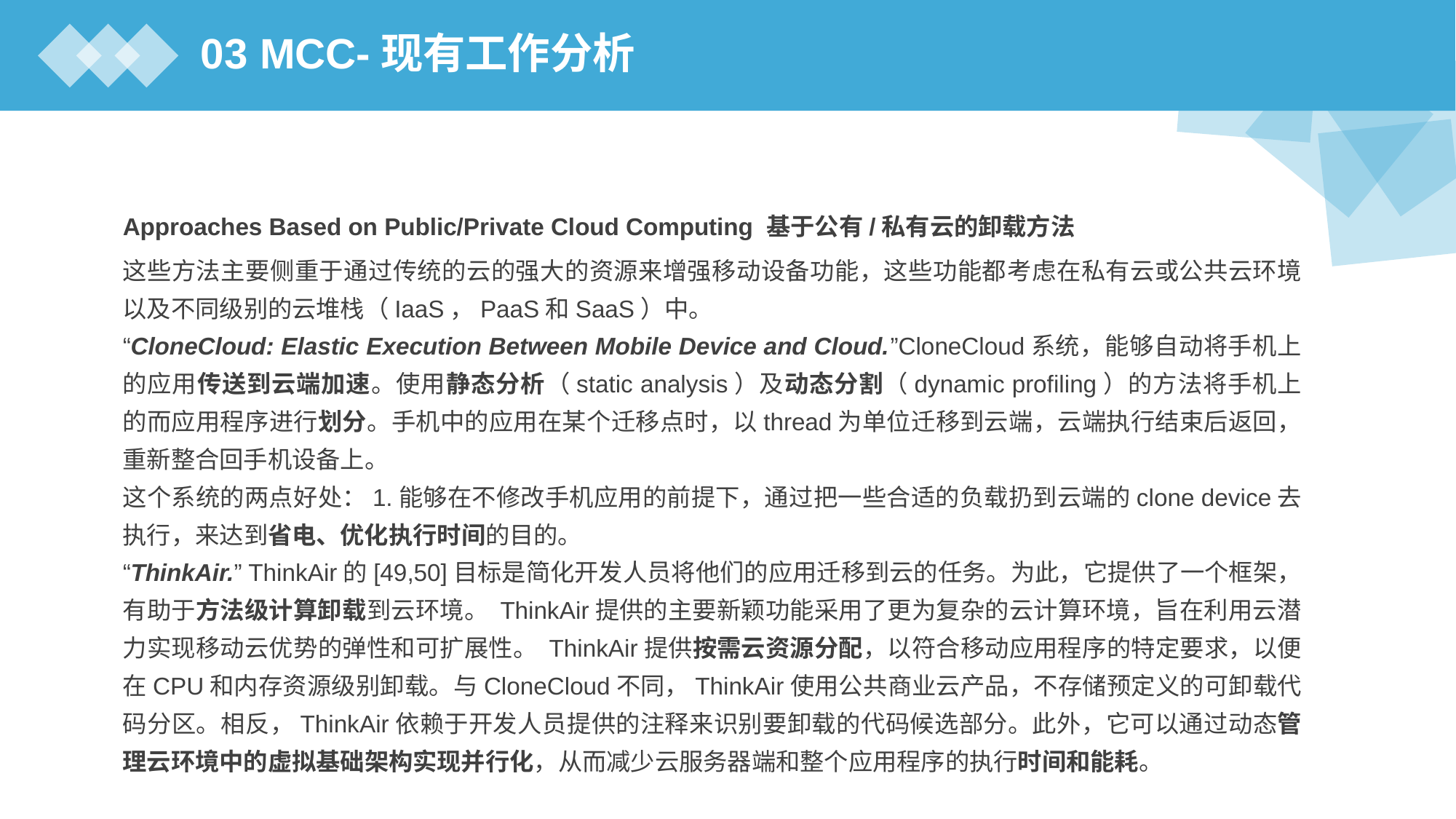

03 MCC-现有工作分析
Approaches Based on Public/Private Cloud Computing 基于公有/私有云的卸载方法
这些方法主要侧重于通过传统的云的强大的资源来增强移动设备功能，这些功能都考虑在私有云或公共云环境以及不同级别的云堆栈（IaaS，PaaS和SaaS）中。
“CloneCloud: Elastic Execution Between Mobile Device and Cloud.”CloneCloud系统，能够自动将手机上的应用传送到云端加速。使用静态分析（static analysis）及动态分割（dynamic profiling）的方法将手机上的而应用程序进行划分。手机中的应用在某个迁移点时，以thread为单位迁移到云端，云端执行结束后返回，重新整合回手机设备上。
这个系统的两点好处：1.能够在不修改手机应用的前提下，通过把一些合适的负载扔到云端的clone device去执行，来达到省电、优化执行时间的目的。
“ThinkAir.” ThinkAir的[49,50]目标是简化开发人员将他们的应用迁移到云的任务。为此，它提供了一个框架，有助于方法级计算卸载到云环境。 ThinkAir提供的主要新颖功能采用了更为复杂的云计算环境，旨在利用云潜力实现移动云优势的弹性和可扩展性。 ThinkAir提供按需云资源分配，以符合移动应用程序的特定要求，以便在CPU和内存资源级别卸载。与CloneCloud不同，ThinkAir使用公共商业云产品，不存储预定义的可卸载代码分区。相反，ThinkAir依赖于开发人员提供的注释来识别要卸载的代码候选部分。此外，它可以通过动态管理云环境中的虚拟基础架构实现并行化，从而减少云服务器端和整个应用程序的执行时间和能耗。